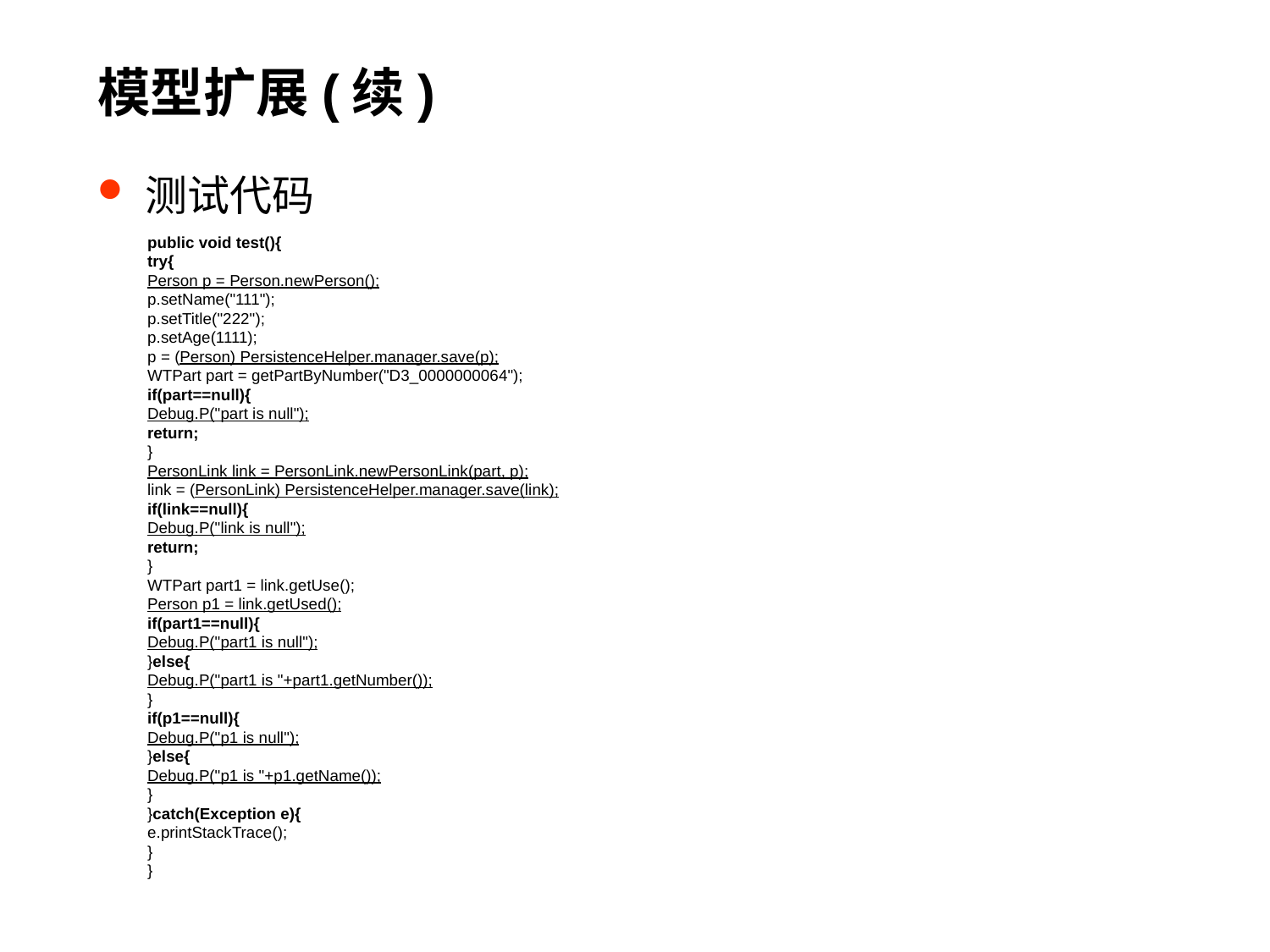

# 模型扩展(续)
测试代码
public void test(){
try{
Person p = Person.newPerson();
p.setName("111");
p.setTitle("222");
p.setAge(1111);
p = (Person) PersistenceHelper.manager.save(p);
WTPart part = getPartByNumber("D3_0000000064");
if(part==null){
Debug.P("part is null");
return;
}
PersonLink link = PersonLink.newPersonLink(part, p);
link = (PersonLink) PersistenceHelper.manager.save(link);
if(link==null){
Debug.P("link is null");
return;
}
WTPart part1 = link.getUse();
Person p1 = link.getUsed();
if(part1==null){
Debug.P("part1 is null");
}else{
Debug.P("part1 is "+part1.getNumber());
}
if(p1==null){
Debug.P("p1 is null");
}else{
Debug.P("p1 is "+p1.getName());
}
}catch(Exception e){
e.printStackTrace();
}
}